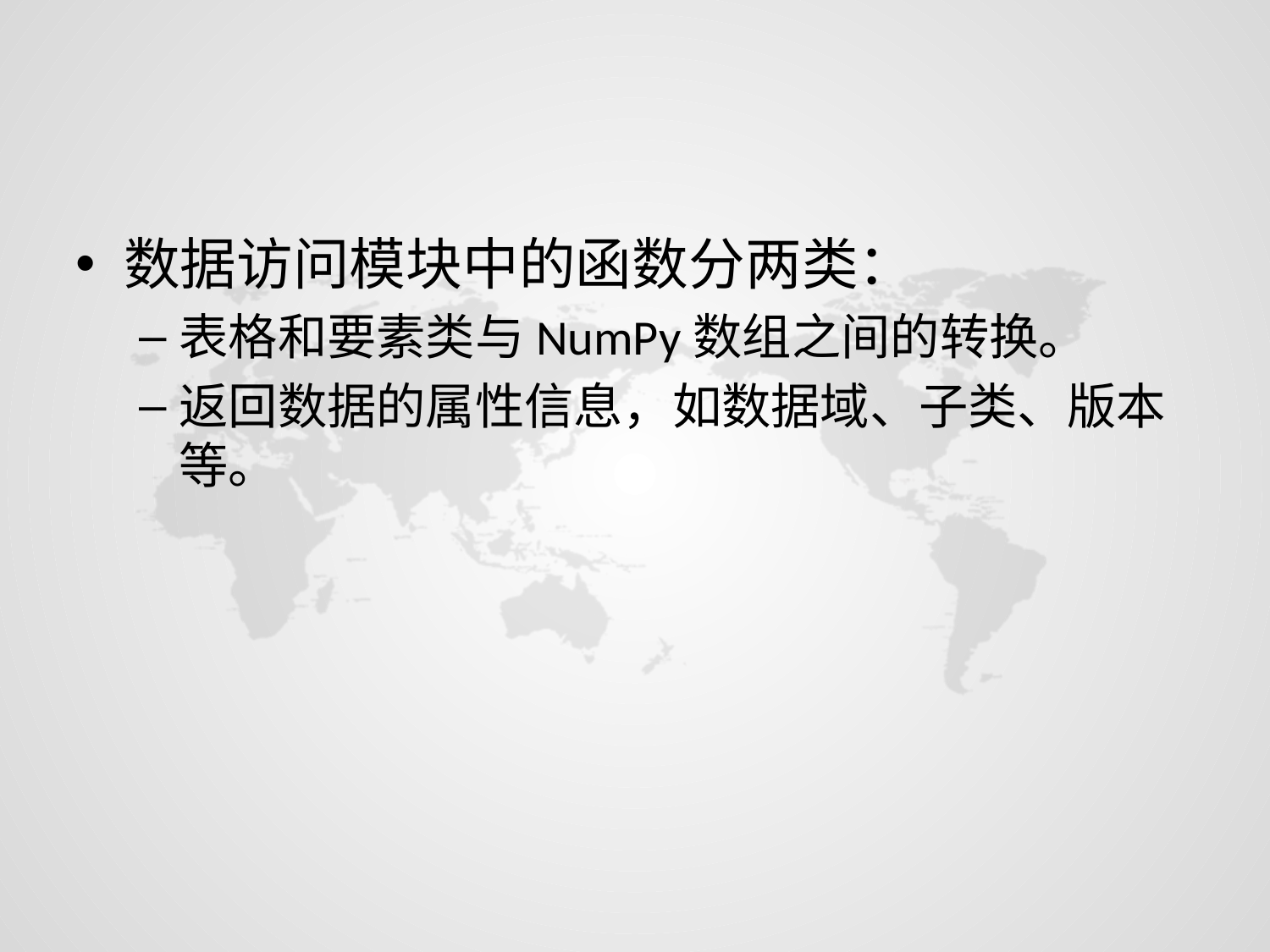

#
数据访问模块中的函数分两类：
表格和要素类与NumPy数组之间的转换。
返回数据的属性信息，如数据域、子类、版本等。